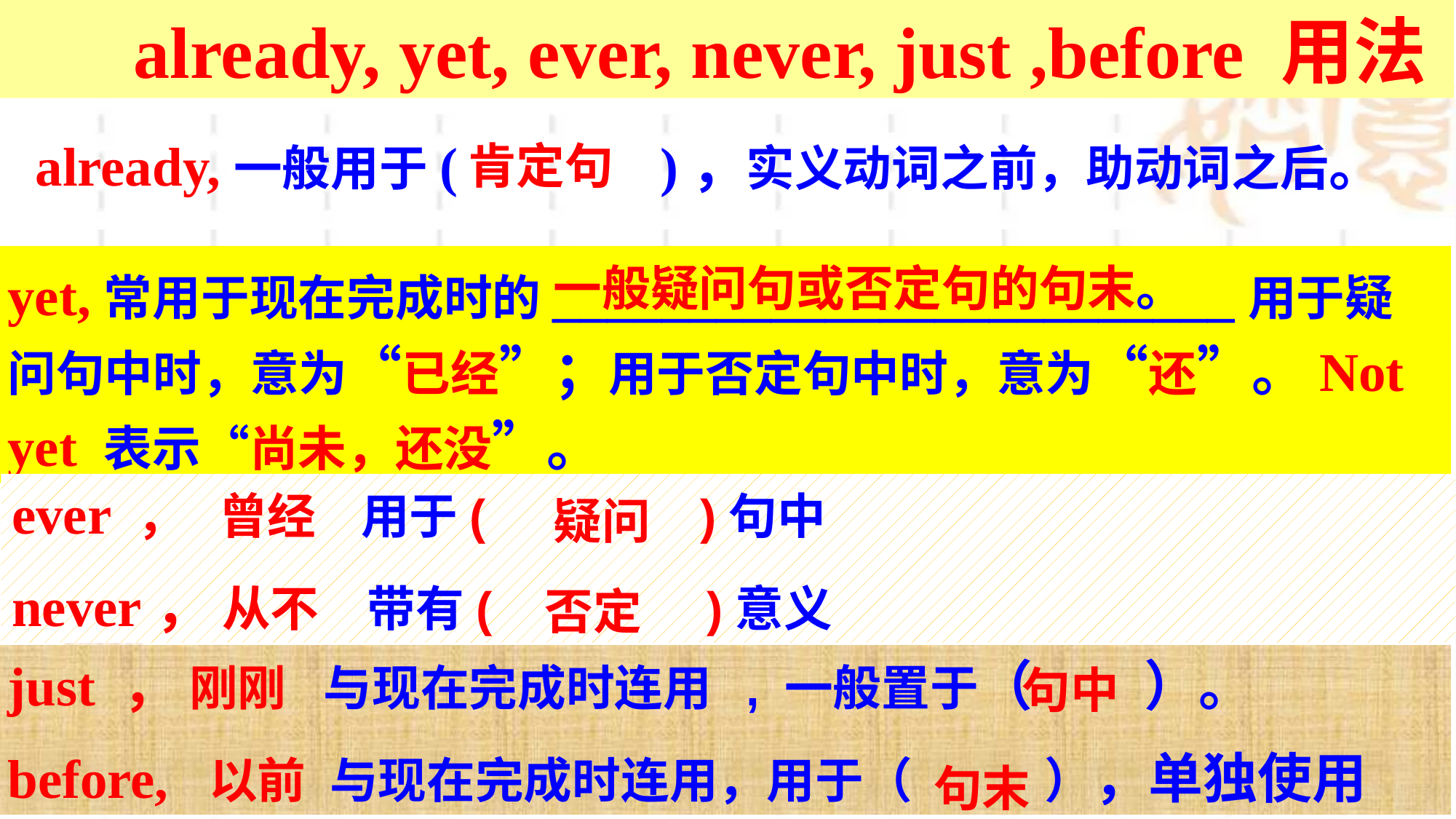

already, yet, ever, never, just ,before 用法
already,一般用于(               )，实义动词之前，助动词之后。
肯定句
一般疑问句或否定句的句末。
yet,常用于现在完成时的_________________________用于疑问句中时，意为“已经”；用于否定句中时，意为“还”。Not yet 表示“尚未，还没”。
ever ，   曾经    用于(                )句中
never， 从不    带有(                )意义
疑问
否定
just ， 刚刚   与现在完成时连用  , 一般置于（         ）。
before,  以前  与现在完成时连用，用于（            ），单独使用
句中
句末